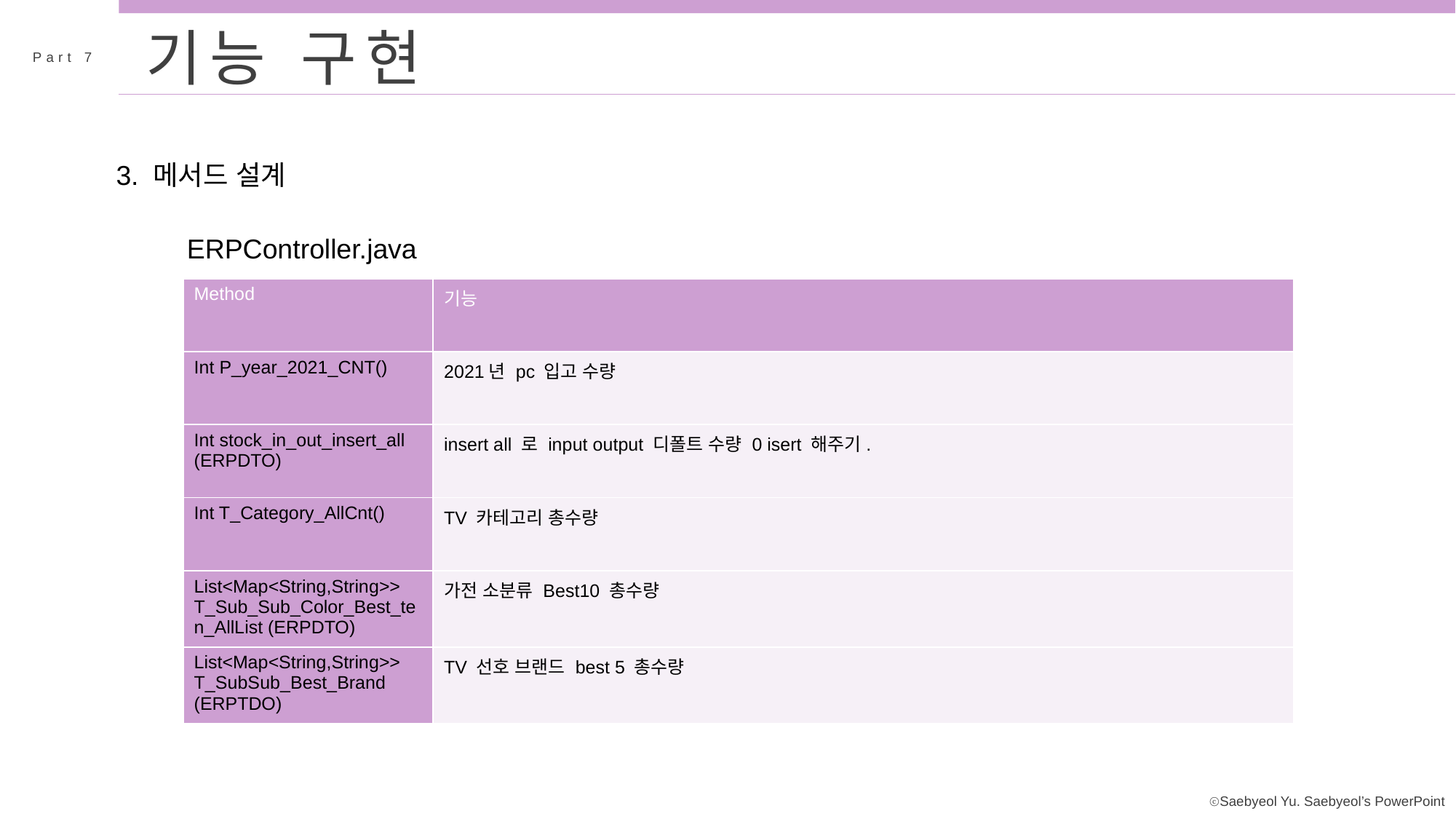

기능 구현
Part 7
3. 메서드 설계
ERPController.java
| Method | 기능 |
| --- | --- |
| Int P\_year\_2021\_CNT() | 2021년 pc 입고 수량 |
| Int stock\_in\_out\_insert\_all (ERPDTO) | insert all 로 input output 디폴트 수량 0 isert 해주기. |
| Int T\_Category\_AllCnt() | TV 카테고리 총수량 |
| List<Map<String,String>> T\_Sub\_Sub\_Color\_Best\_ten\_AllList (ERPDTO) | 가전 소분류 Best10 총수량 |
| List<Map<String,String>> T\_SubSub\_Best\_Brand (ERPTDO) | TV 선호 브랜드 best 5 총수량 |